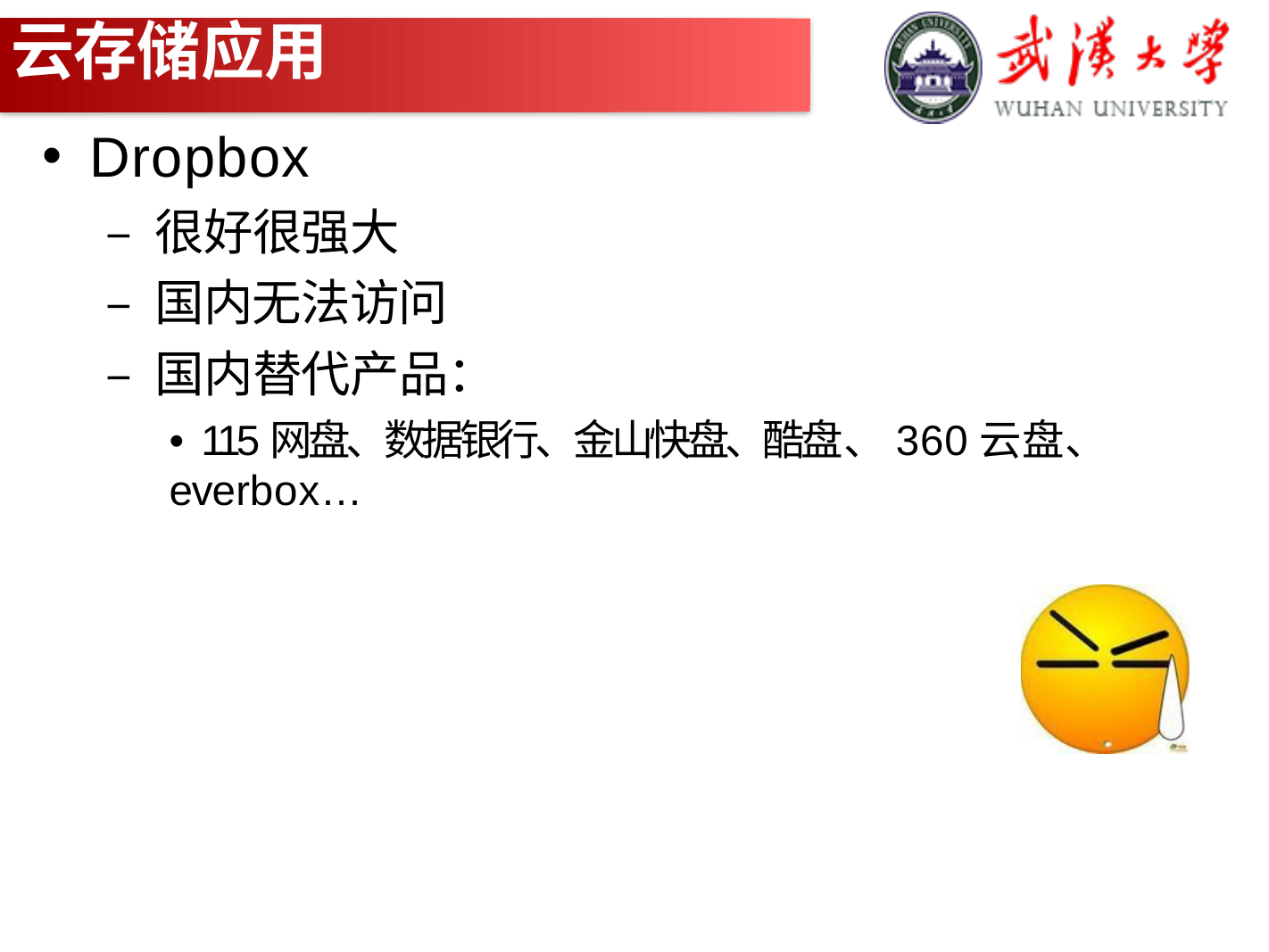

# 云存储应用
Dropbox

– 很好很强大

– 国内无法访问

– 国内替代产品：

• 115网盘、数据银行、金山快盘、酷盘、360云盘、
everbox…